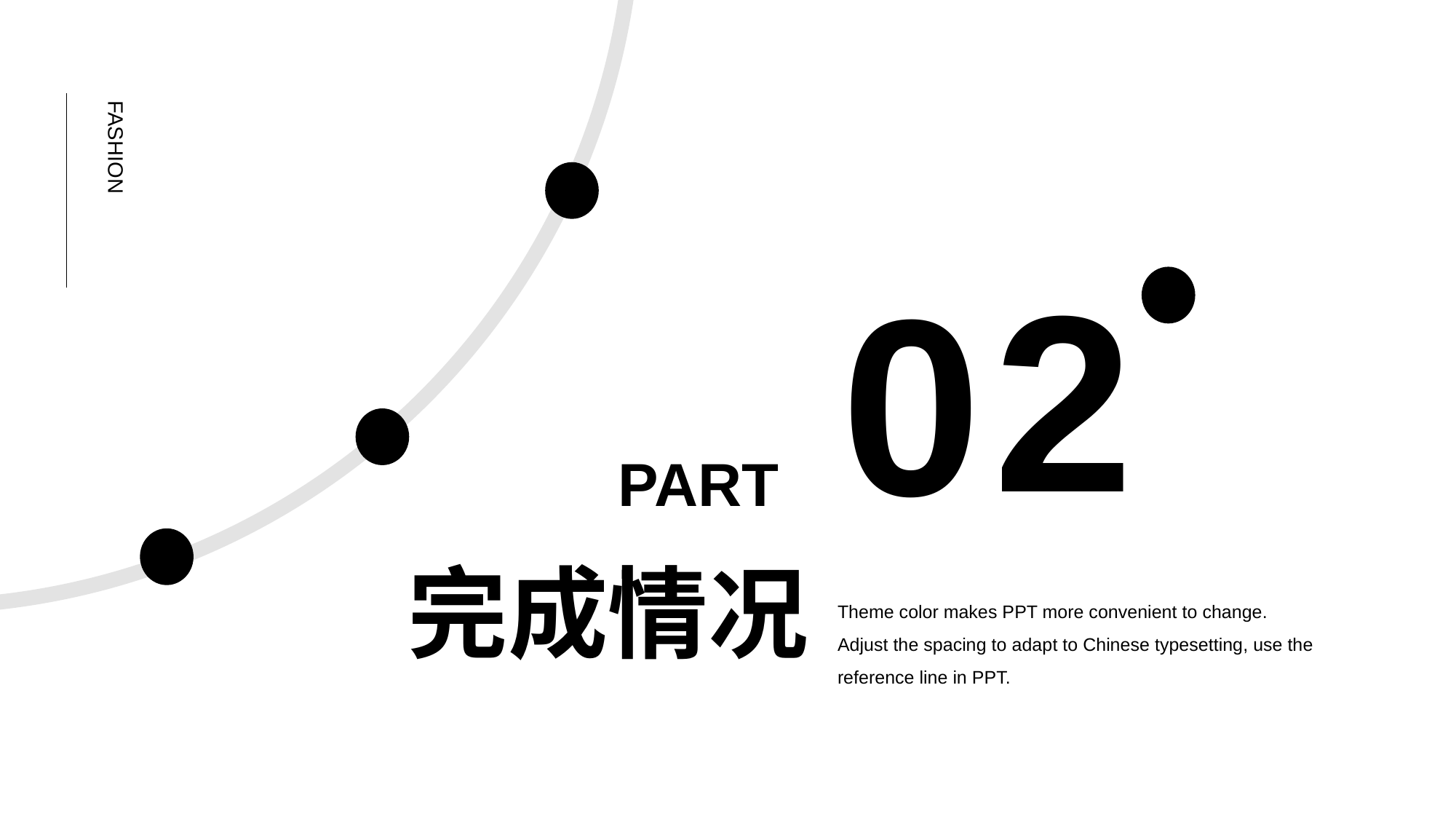

FASHION

2
0

PART.

完成情况
Theme color makes PPT more convenient to change.
Adjust the spacing to adapt to Chinese typesetting, use the reference line in PPT.